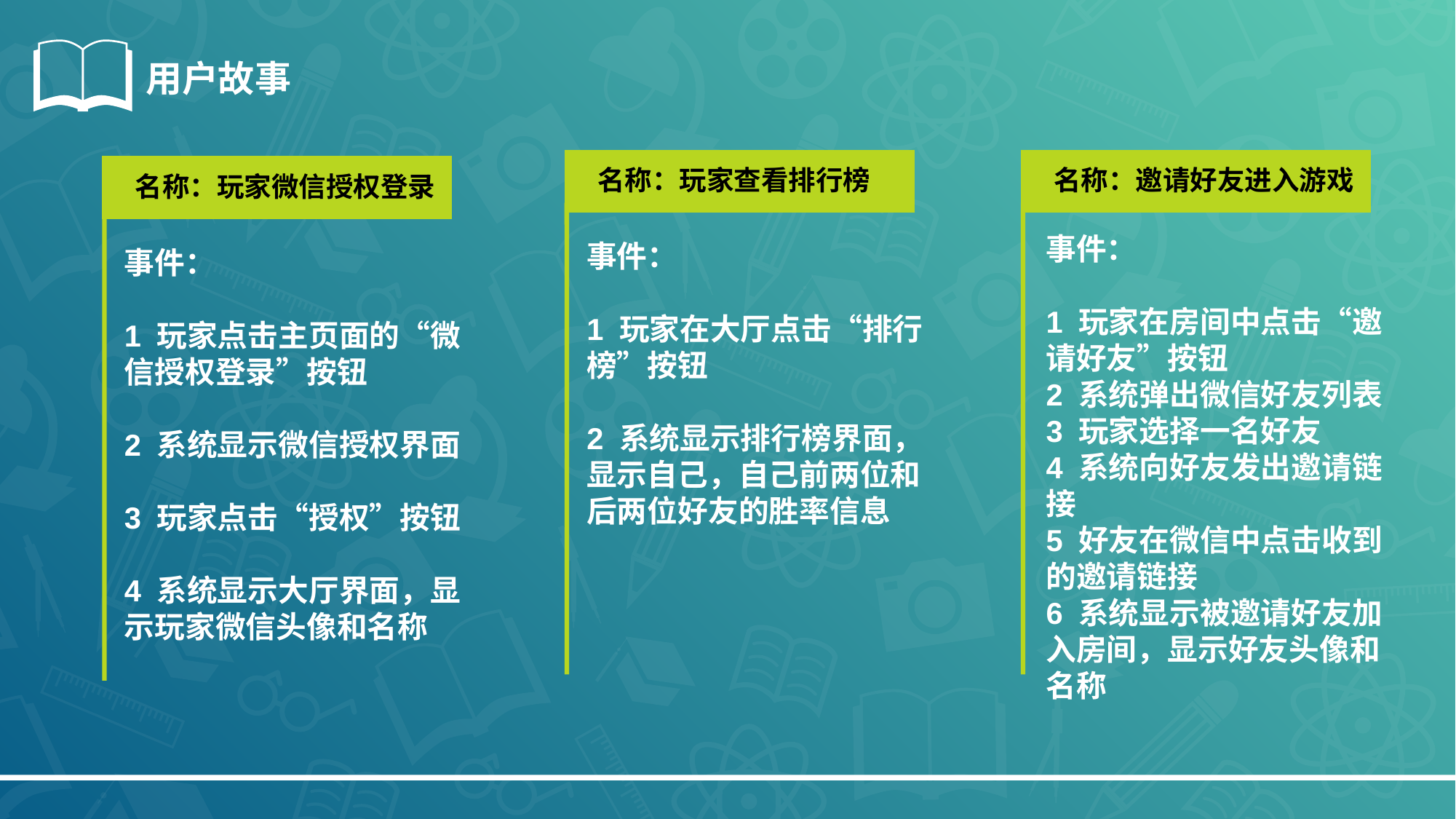

用户故事

名称：玩家查看排行榜

名称：邀请好友进入游戏

名称：玩家微信授权登录

事件：

1 玩家在房间中点击“邀请好友”按钮
2 系统弹出微信好友列表
3 玩家选择一名好友
4 系统向好友发出邀请链接
5 好友在微信中点击收到的邀请链接
6 系统显示被邀请好友加入房间，显示好友头像和名称
事件：

1 玩家在大厅点击“排行榜”按钮

2 系统显示排行榜界面，显示自己，自己前两位和后两位好友的胜率信息
事件：

1 玩家点击主页面的“微信授权登录”按钮

2 系统显示微信授权界面

3 玩家点击“授权”按钮

4 系统显示大厅界面，显示玩家微信头像和名称